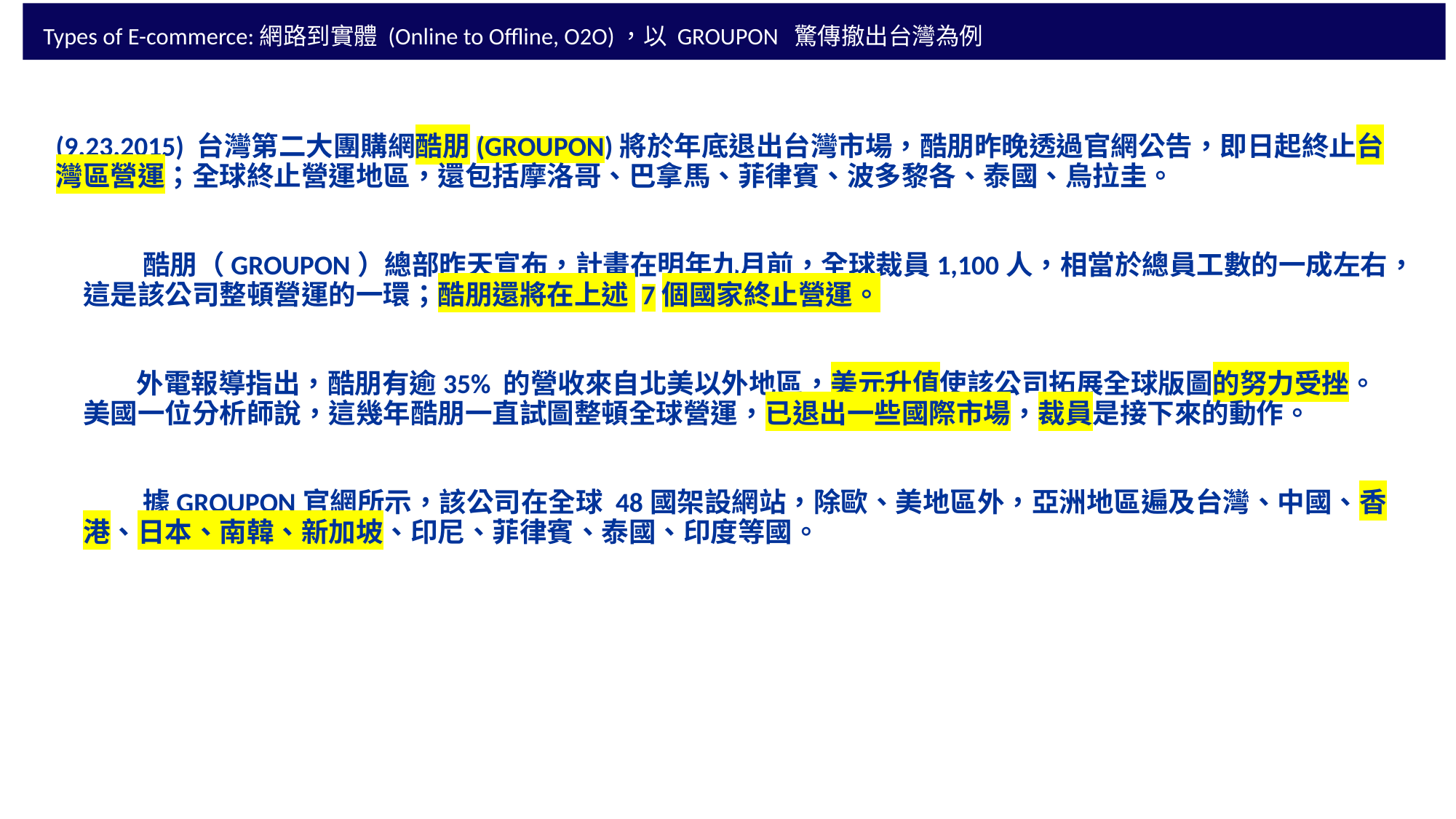

# Types of E-commerce:網路到實體 (Online to Offline, O2O)，以 GROUPON  驚傳撤出台灣為例
(9.23.2015) 台灣第二大團購網酷朋(GROUPON)將於年底退出台灣市場，酷朋昨晚透過官網公告，即日起終止台灣區營運；全球終止營運地區，還包括摩洛哥、巴拿馬、菲律賓、波多黎各、泰國、烏拉圭。

             酷朋（GROUPON）總部昨天宣布，計畫在明年九月前，全球裁員1,100人，相當於總員工數的一成左右，這是該公司整頓營運的一環；酷朋還將在上述 7個國家終止營運。

            外電報導指出，酷朋有逾35% 的營收來自北美以外地區，美元升值使該公司拓展全球版圖的努力受挫。美國一位分析師說，這幾年酷朋一直試圖整頓全球營運，已退出一些國際市場，裁員是接下來的動作。

             據GROUPON官網所示，該公司在全球 48國架設網站，除歐、美地區外，亞洲地區遍及台灣、中國、香港、日本、南韓、新加坡、印尼、菲律賓、泰國、印度等國。